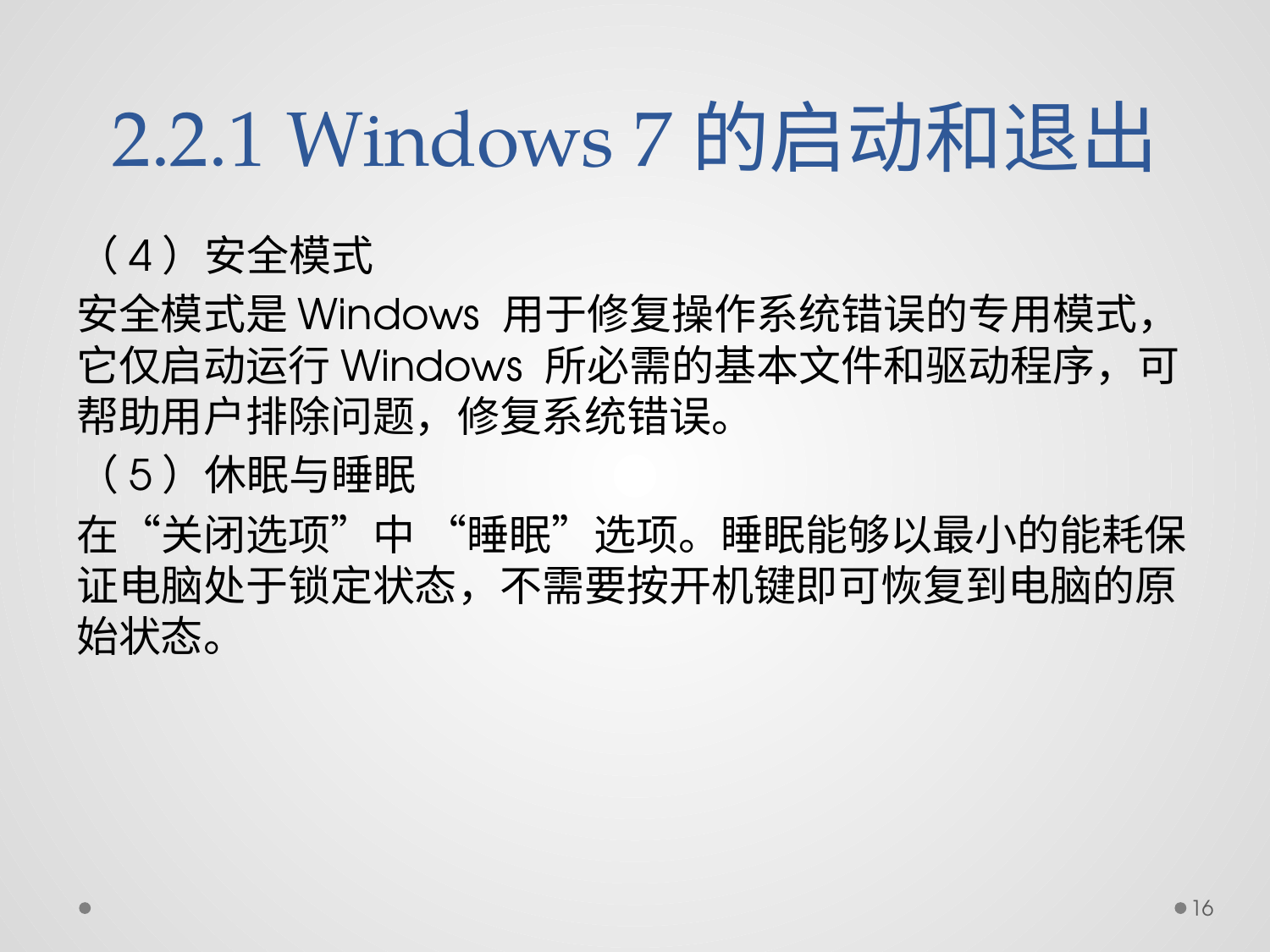

# 2.2.1 Windows 7的启动和退出
（4）安全模式
安全模式是Windows 用于修复操作系统错误的专用模式，它仅启动运行Windows 所必需的基本文件和驱动程序，可帮助用户排除问题，修复系统错误。
（5）休眠与睡眠
在“关闭选项”中 “睡眠”选项。睡眠能够以最小的能耗保证电脑处于锁定状态，不需要按开机键即可恢复到电脑的原始状态。

16